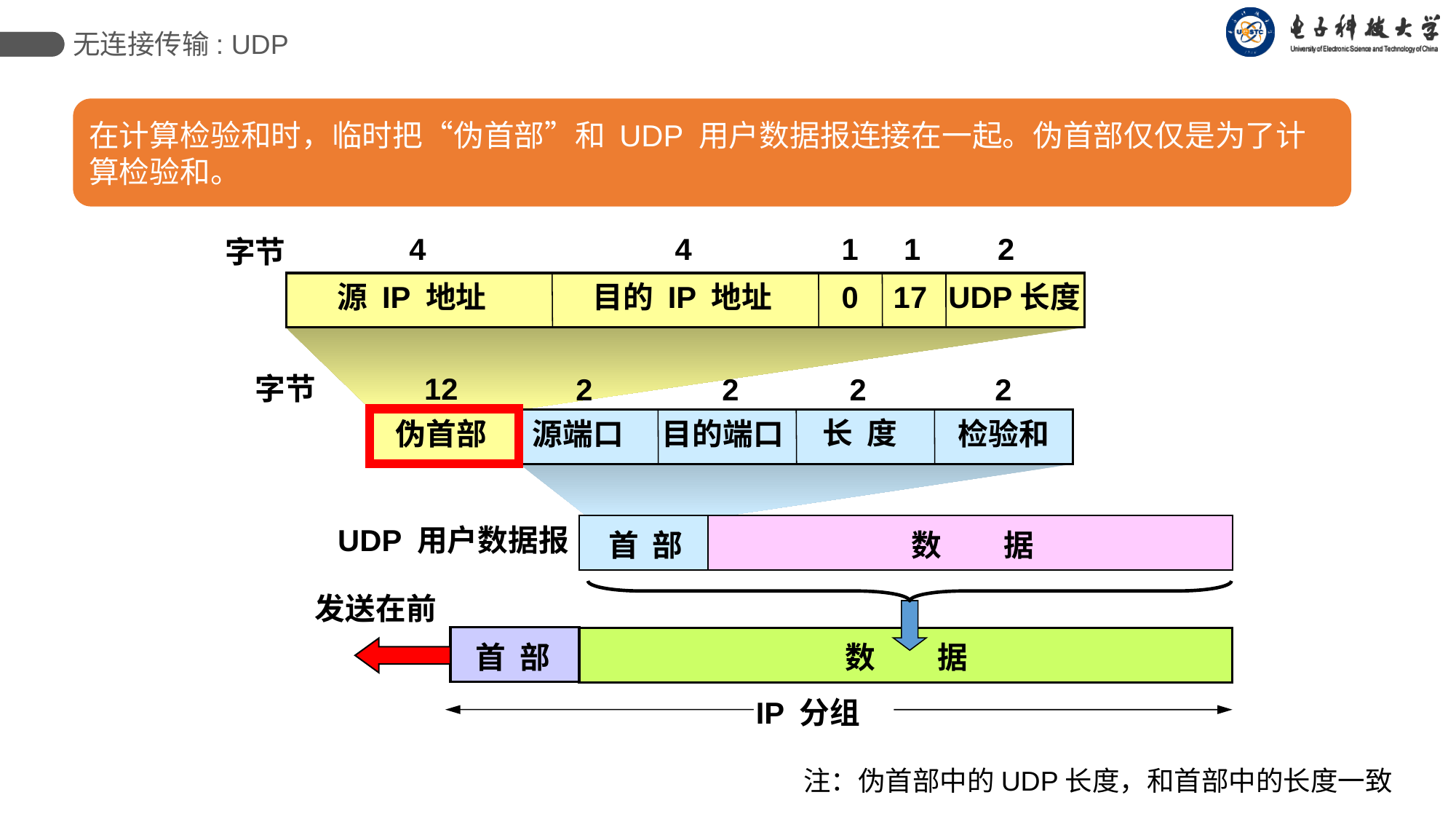

无连接传输: UDP

在计算检验和时，临时把“伪首部”和 UDP 用户数据报连接在一起。伪首部仅仅是为了计算检验和。
4
4
1
1
2
字节

源 IP 地址
目的 IP 地址
0
17
UDP长度

字节
12
2
2
2
2

长  度
伪首部
源端口
目的端口
检验和

UDP 用户数据报

首  部
数         据
发送在前

首  部
数         据

IP 分组

注：伪首部中的UDP长度，和首部中的长度一致